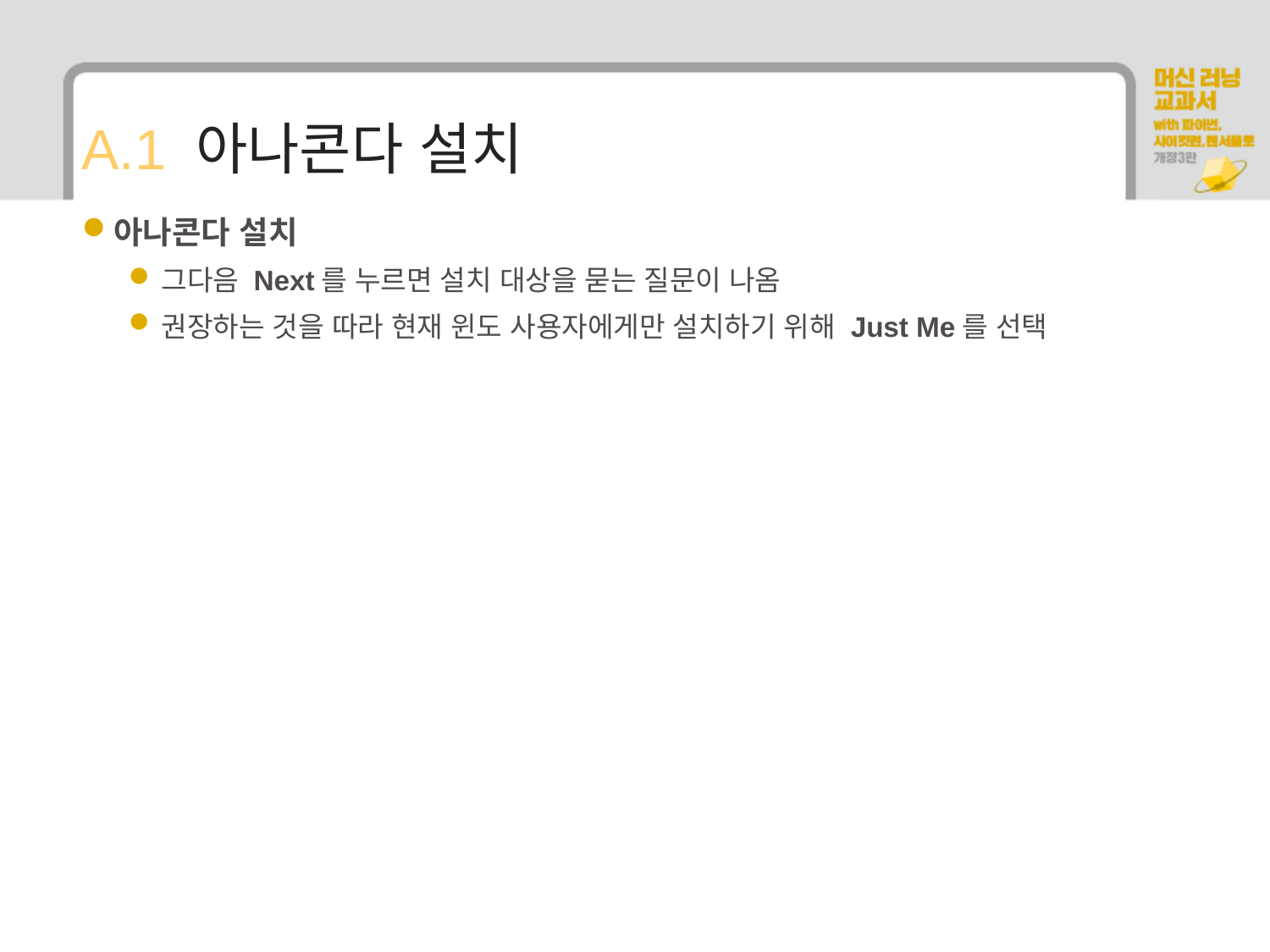

# A.1 아나콘다 설치
아나콘다 설치
그다음 Next를 누르면 설치 대상을 묻는 질문이 나옴
권장하는 것을 따라 현재 윈도 사용자에게만 설치하기 위해 Just Me를 선택